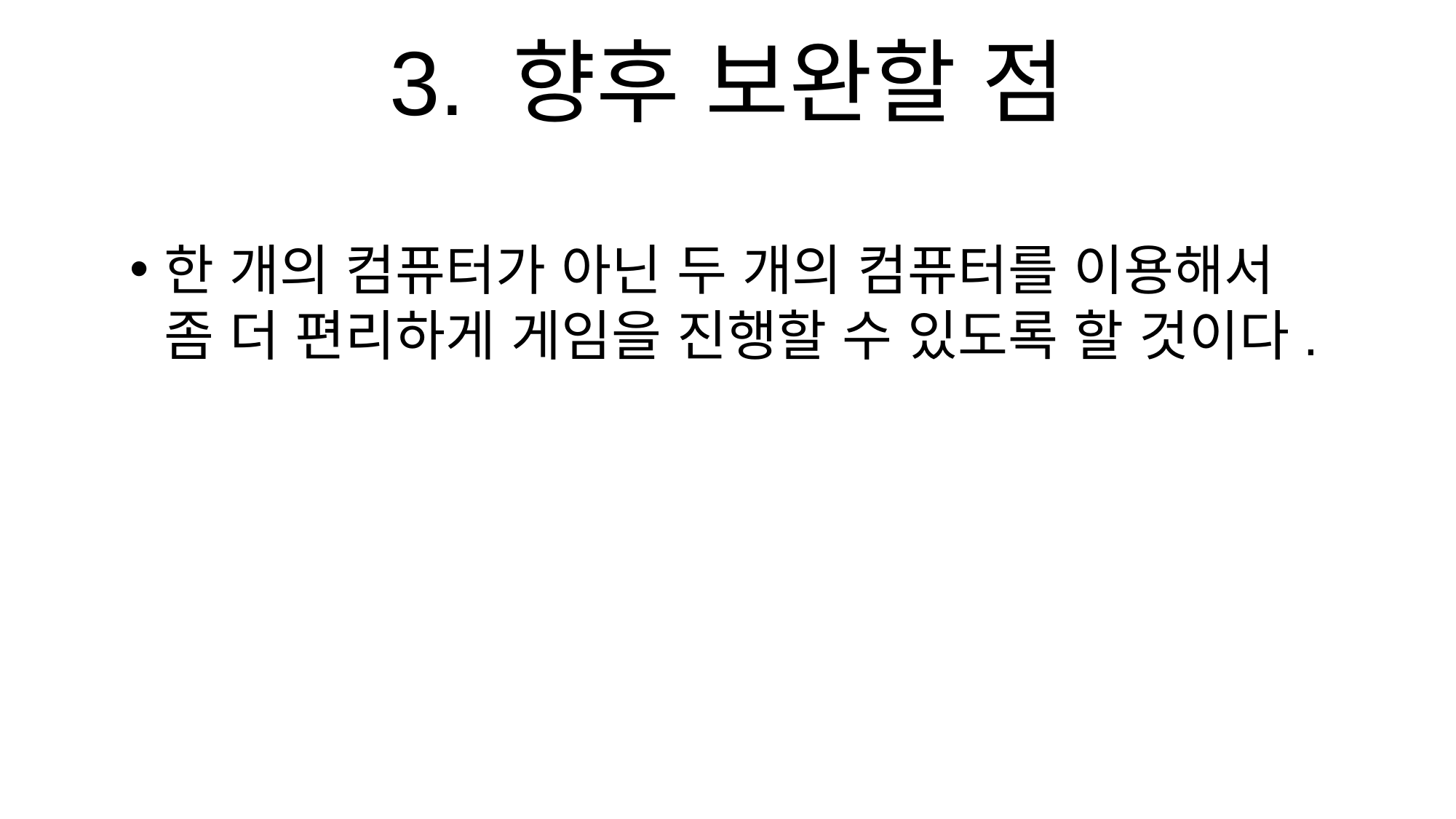

3. 향후 보완할 점
한 개의 컴퓨터가 아닌 두 개의 컴퓨터를 이용해서 좀 더 편리하게 게임을 진행할 수 있도록 할 것이다.